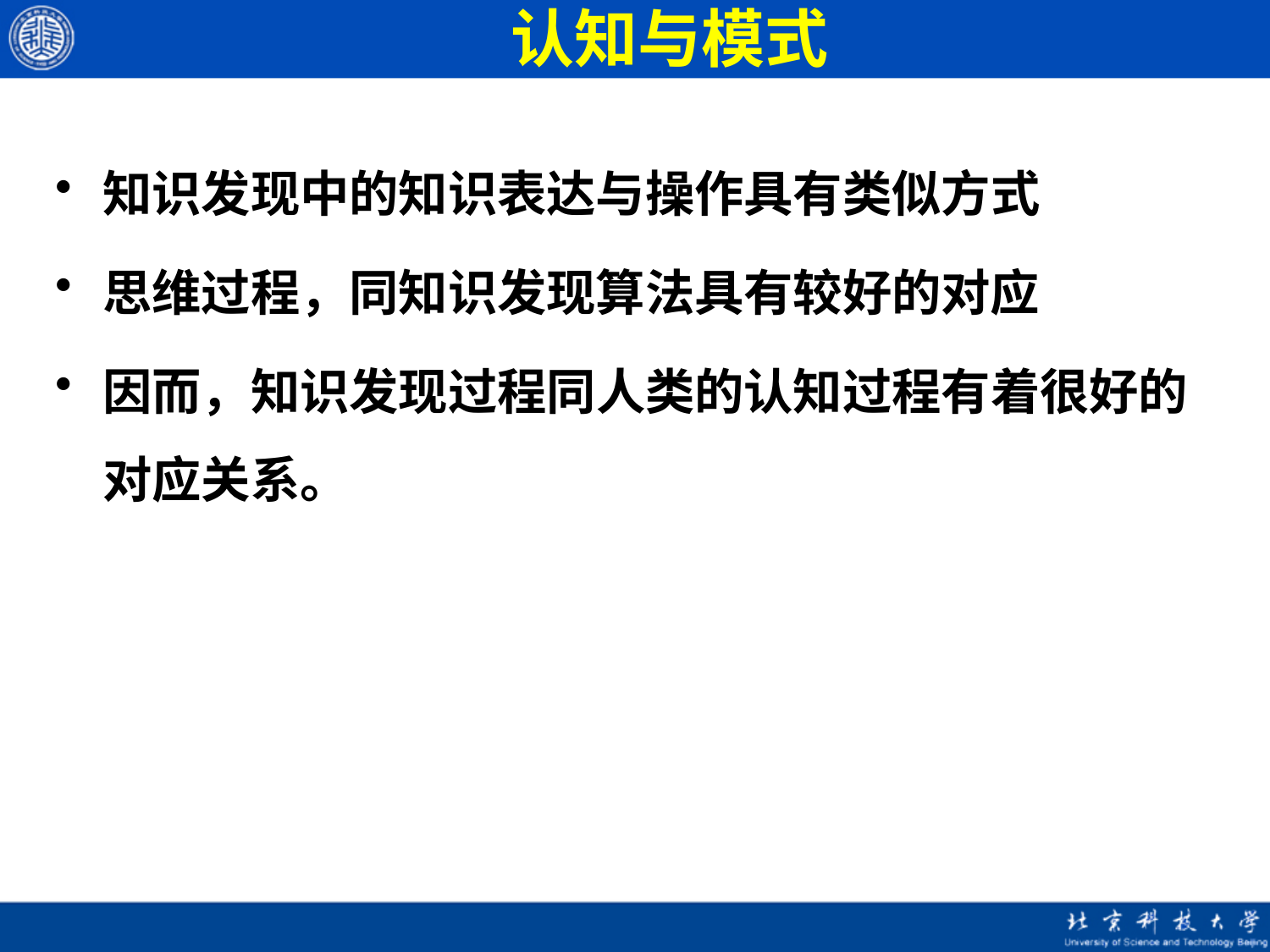

# 认知与模式
知识发现中的知识表达与操作具有类似方式
思维过程，同知识发现算法具有较好的对应
因而，知识发现过程同人类的认知过程有着很好的对应关系。